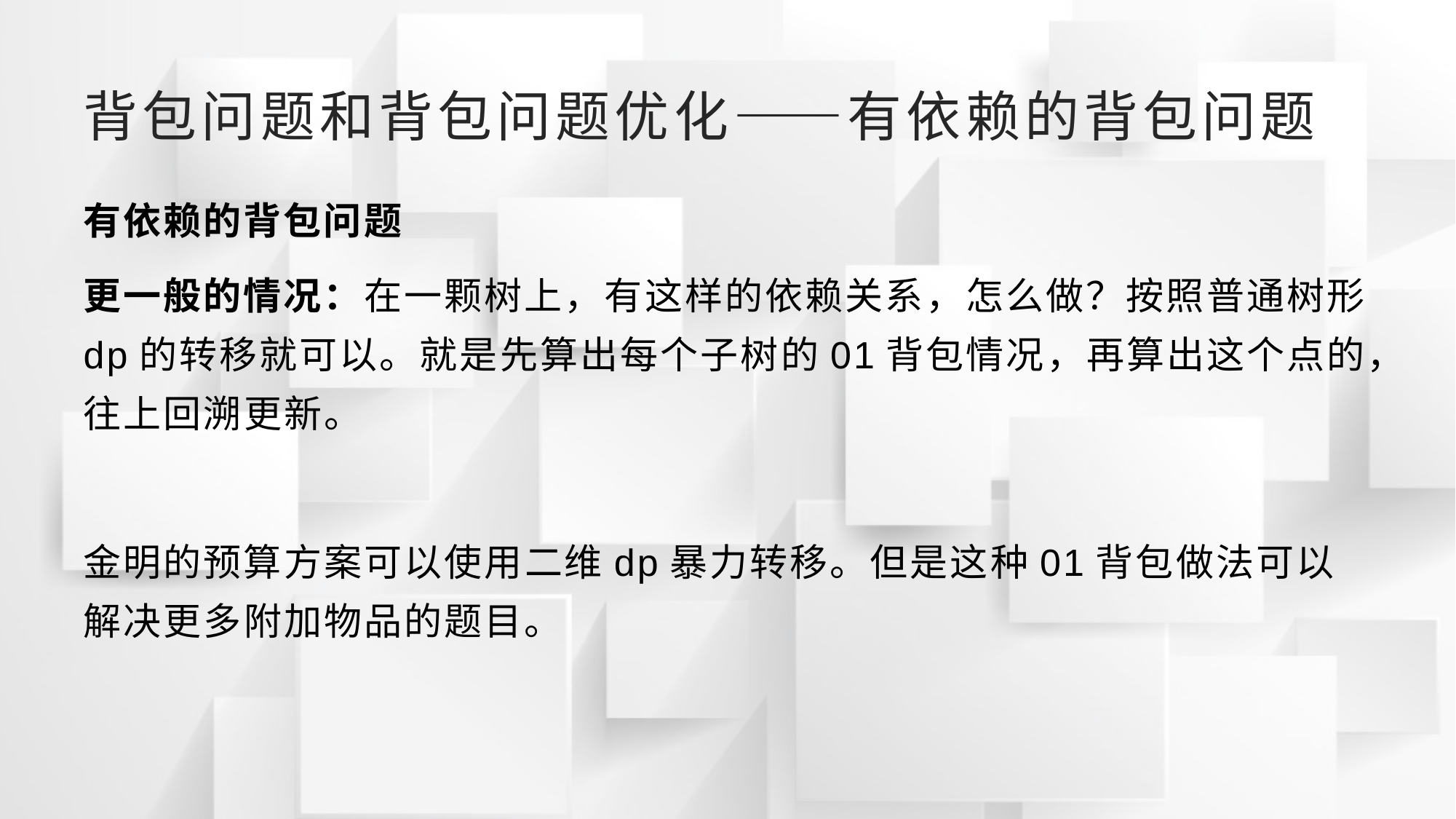

# 背包问题和背包问题优化——有依赖的背包问题
有依赖的背包问题
更一般的情况：在一颗树上，有这样的依赖关系，怎么做？按照普通树形dp的转移就可以。就是先算出每个子树的01背包情况，再算出这个点的，往上回溯更新。

金明的预算方案可以使用二维dp暴力转移。但是这种01背包做法可以解决更多附加物品的题目。